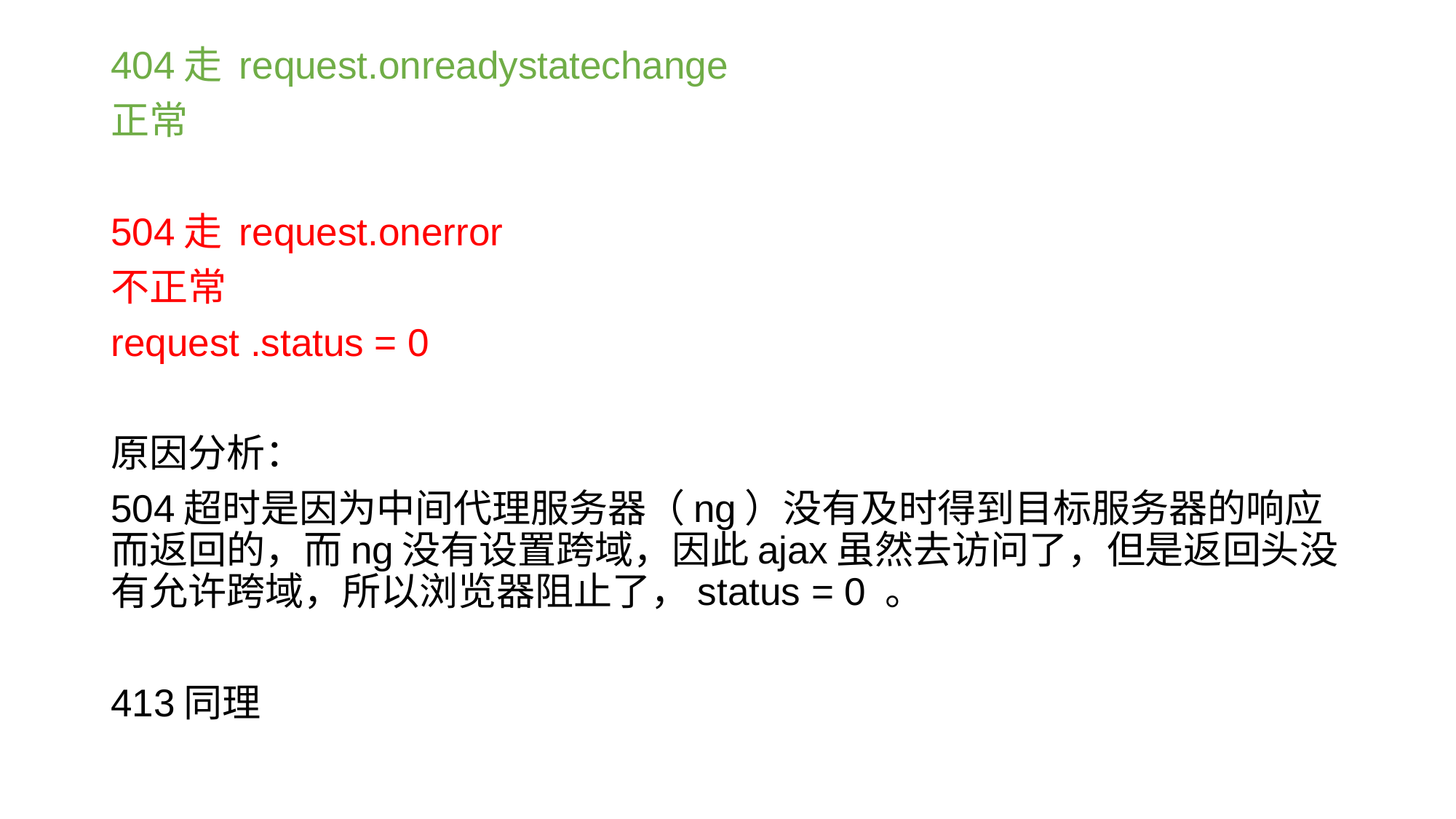

404走 request.onreadystatechange
正常

504走 request.onerror
不正常
request .status = 0

原因分析：
504超时是因为中间代理服务器（ng）没有及时得到目标服务器的响应而返回的，而ng没有设置跨域，因此ajax虽然去访问了，但是返回头没有允许跨域，所以浏览器阻止了，status = 0 。

413同理